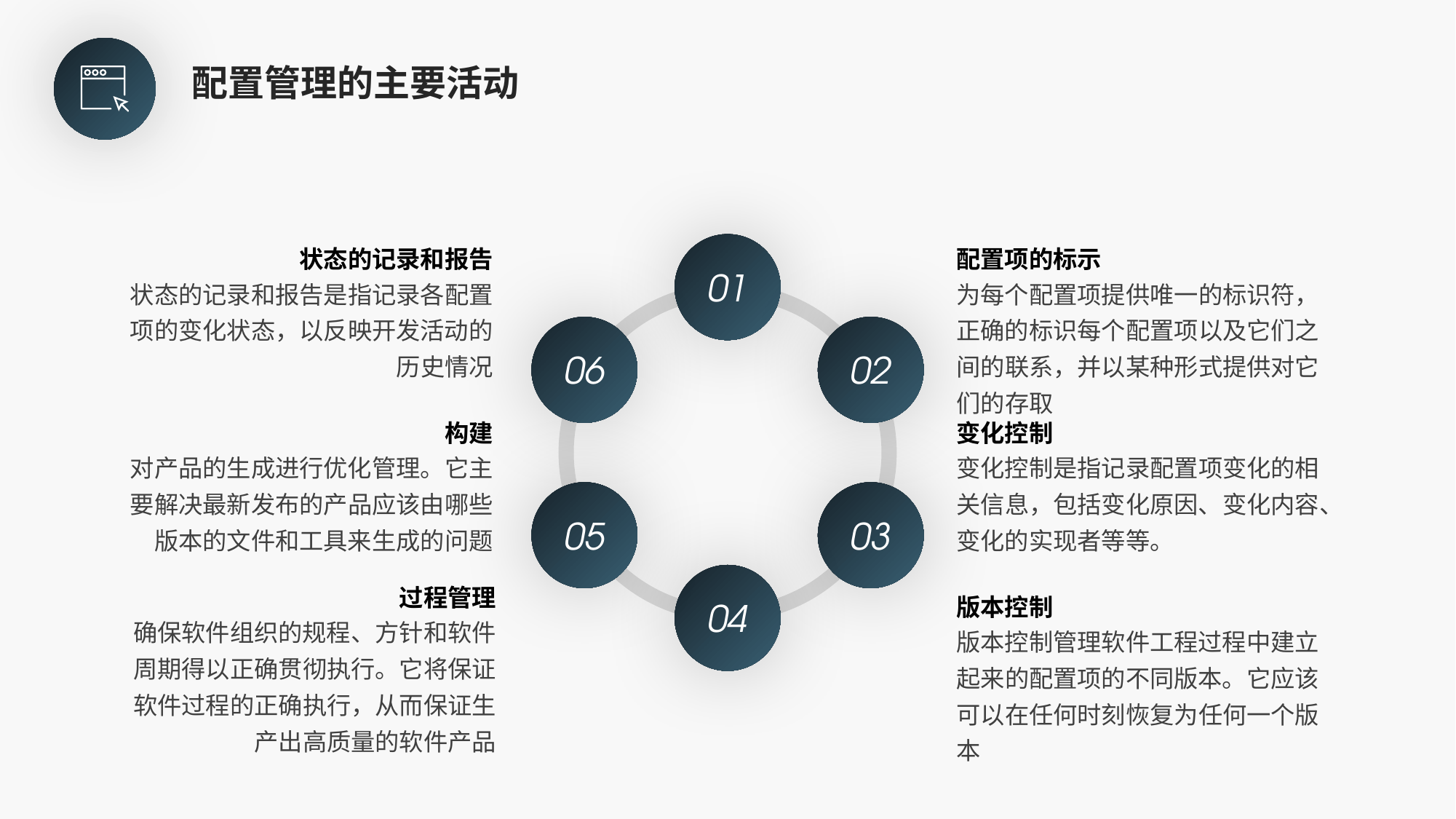

配置管理的主要活动

状态的记录和报告
状态的记录和报告是指记录各配置项的变化状态，以反映开发活动的历史情况
配置项的标示
为每个配置项提供唯一的标识符，正确的标识每个配置项以及它们之间的联系，并以某种形式提供对它们的存取
01

06
02
05
03
04
构建
对产品的生成进行优化管理。它主要解决最新发布的产品应该由哪些版本的文件和工具来生成的问题
变化控制
变化控制是指记录配置项变化的相关信息，包括变化原因、变化内容、变化的实现者等等。
过程管理
确保软件组织的规程、方针和软件周期得以正确贯彻执行。它将保证软件过程的正确执行，从而保证生产出高质量的软件产品
版本控制
版本控制管理软件工程过程中建立起来的配置项的不同版本。它应该可以在任何时刻恢复为任何一个版本